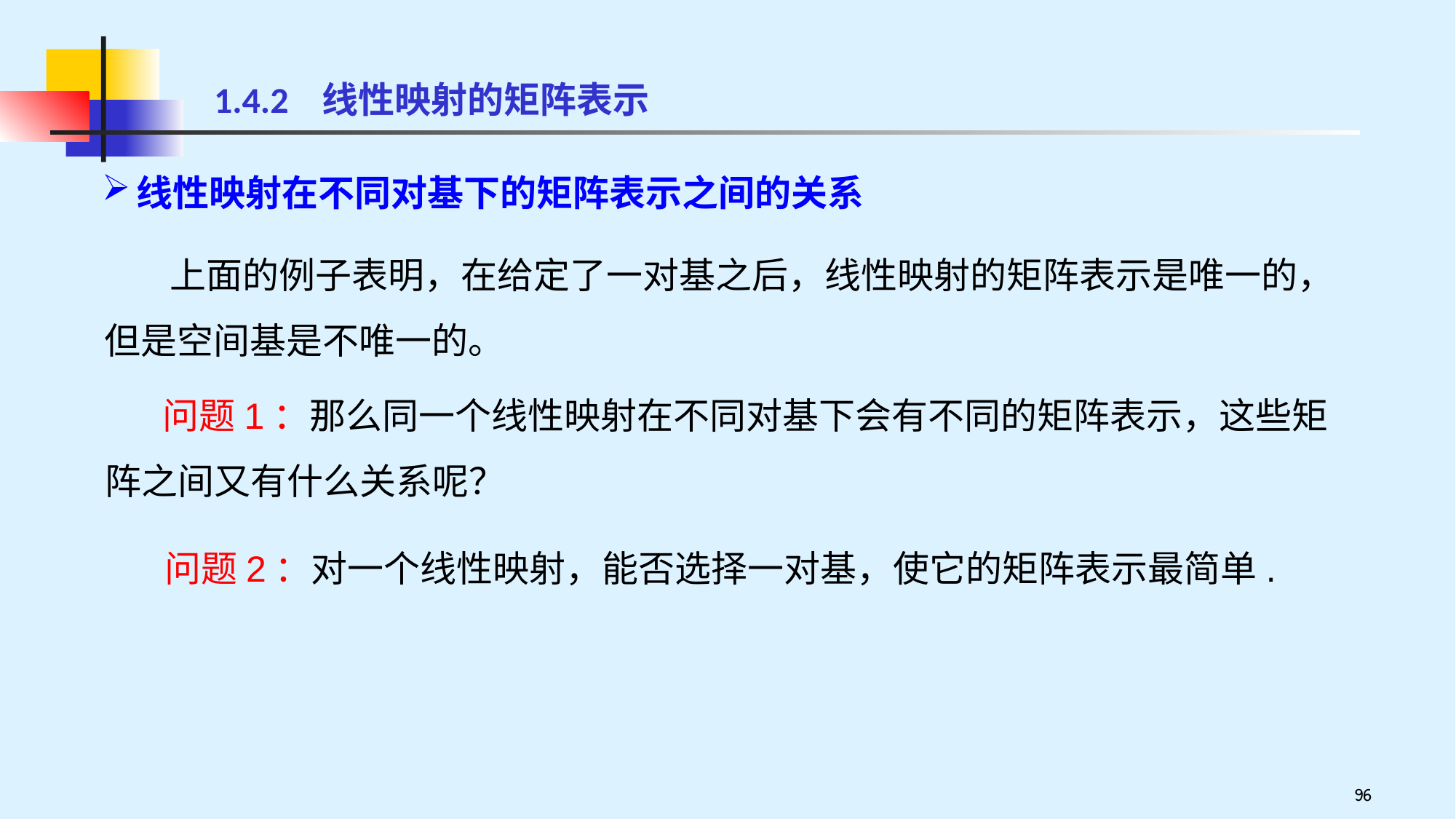

1.4.2   线性映射的矩阵表示
线性映射在不同对基下的矩阵表示之间的关系
       上面的例子表明，在给定了一对基之后，线性映射的矩阵表示是唯一的，但是空间基是不唯一的。

      问题1：那么同一个线性映射在不同对基下会有不同的矩阵表示，这些矩阵之间又有什么关系呢？

        问题2：对一个线性映射，能否选择一对基，使它的矩阵表示最简单.

96